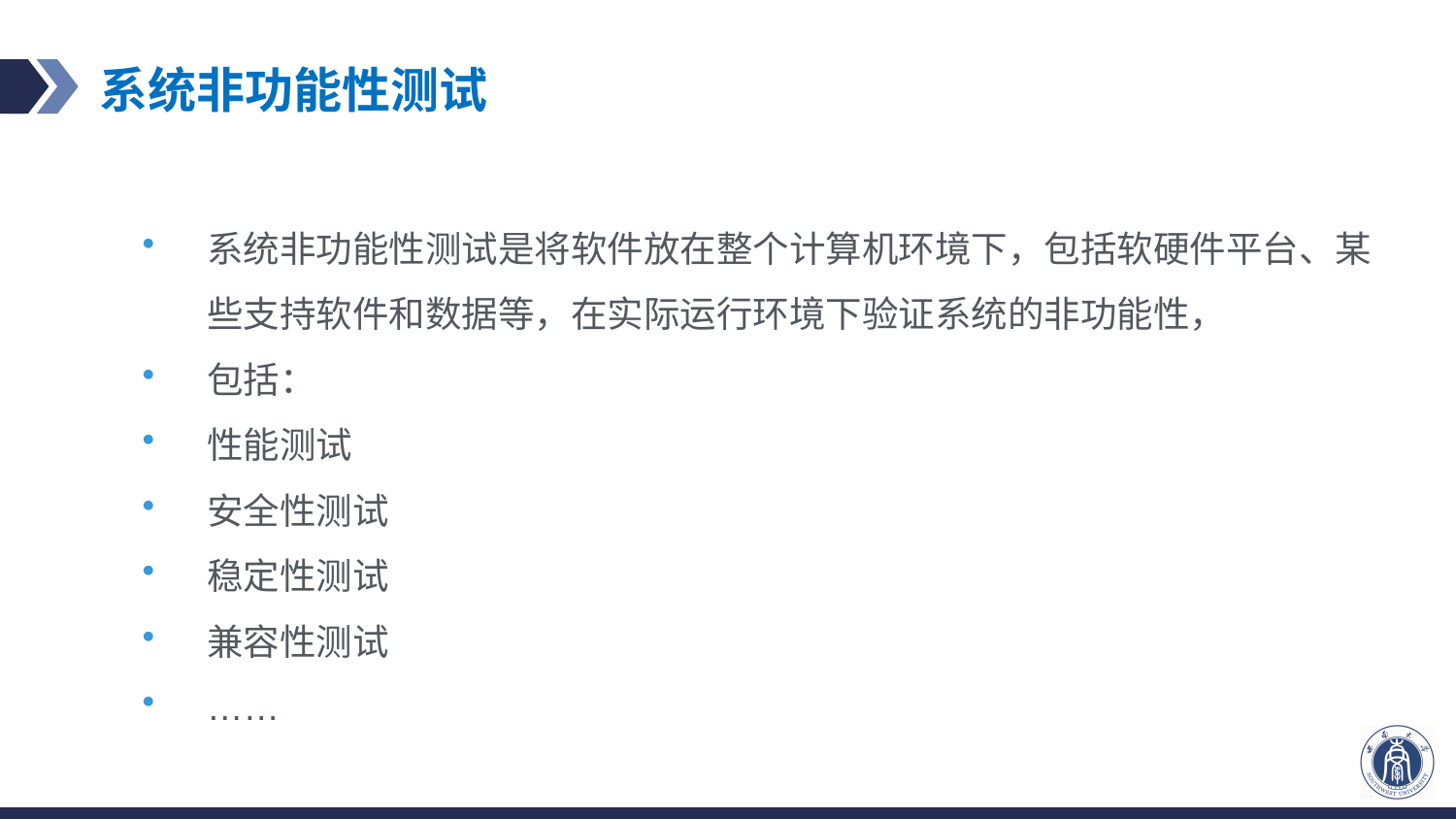

# 系统非功能性测试
系统非功能性测试是将软件放在整个计算机环境下，包括软硬件平台、某些支持软件和数据等，在实际运行环境下验证系统的非功能性，
包括：
性能测试
安全性测试
稳定性测试
兼容性测试
……